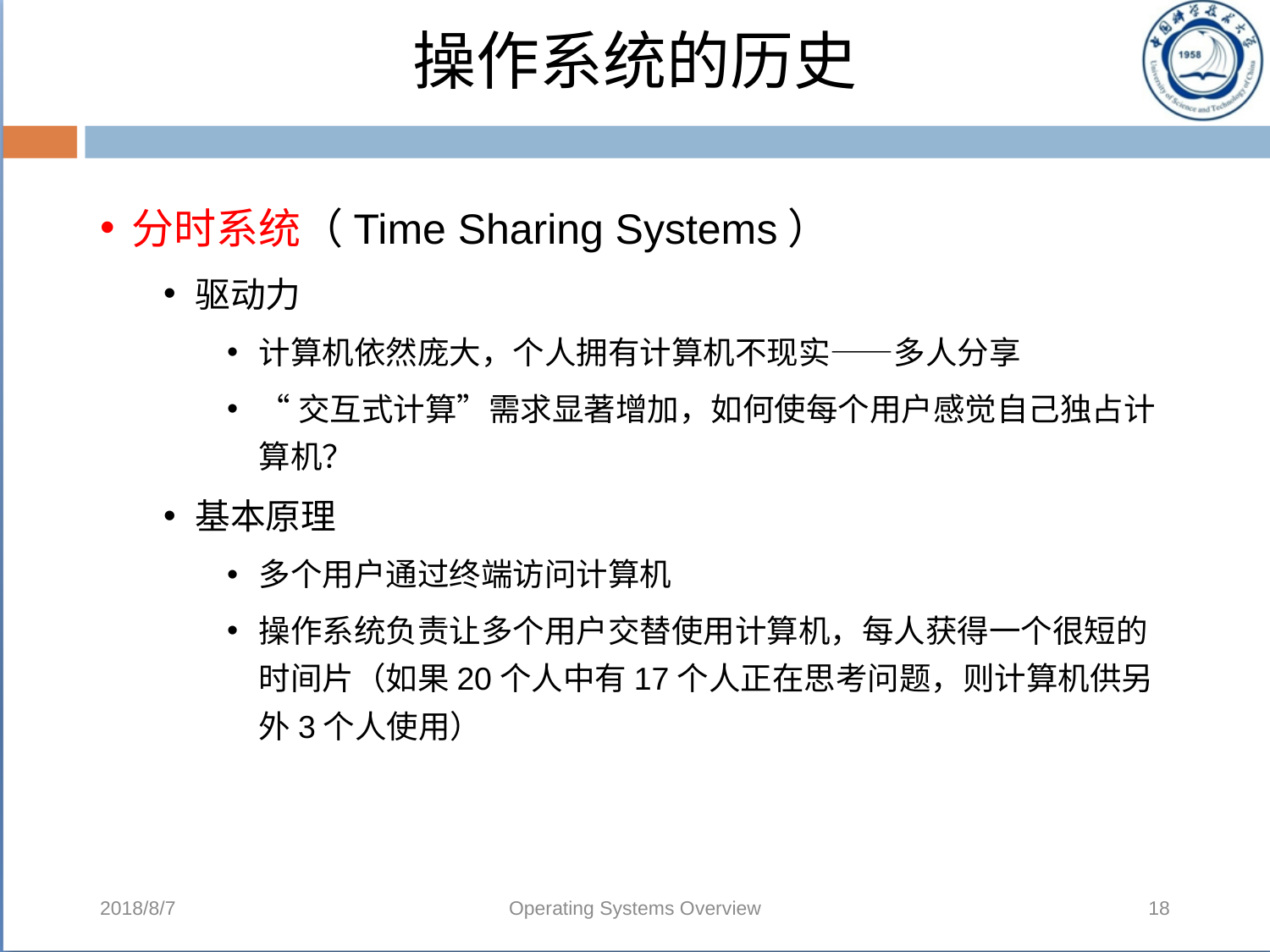

# 操作系统的历史
分时系统（Time Sharing Systems）
驱动力
计算机依然庞大，个人拥有计算机不现实——多人分享
“交互式计算”需求显著增加，如何使每个用户感觉自己独占计算机？
基本原理
多个用户通过终端访问计算机
操作系统负责让多个用户交替使用计算机，每人获得一个很短的时间片（如果20个人中有17个人正在思考问题，则计算机供另外3个人使用）
2018/8/7
Operating Systems Overview
18